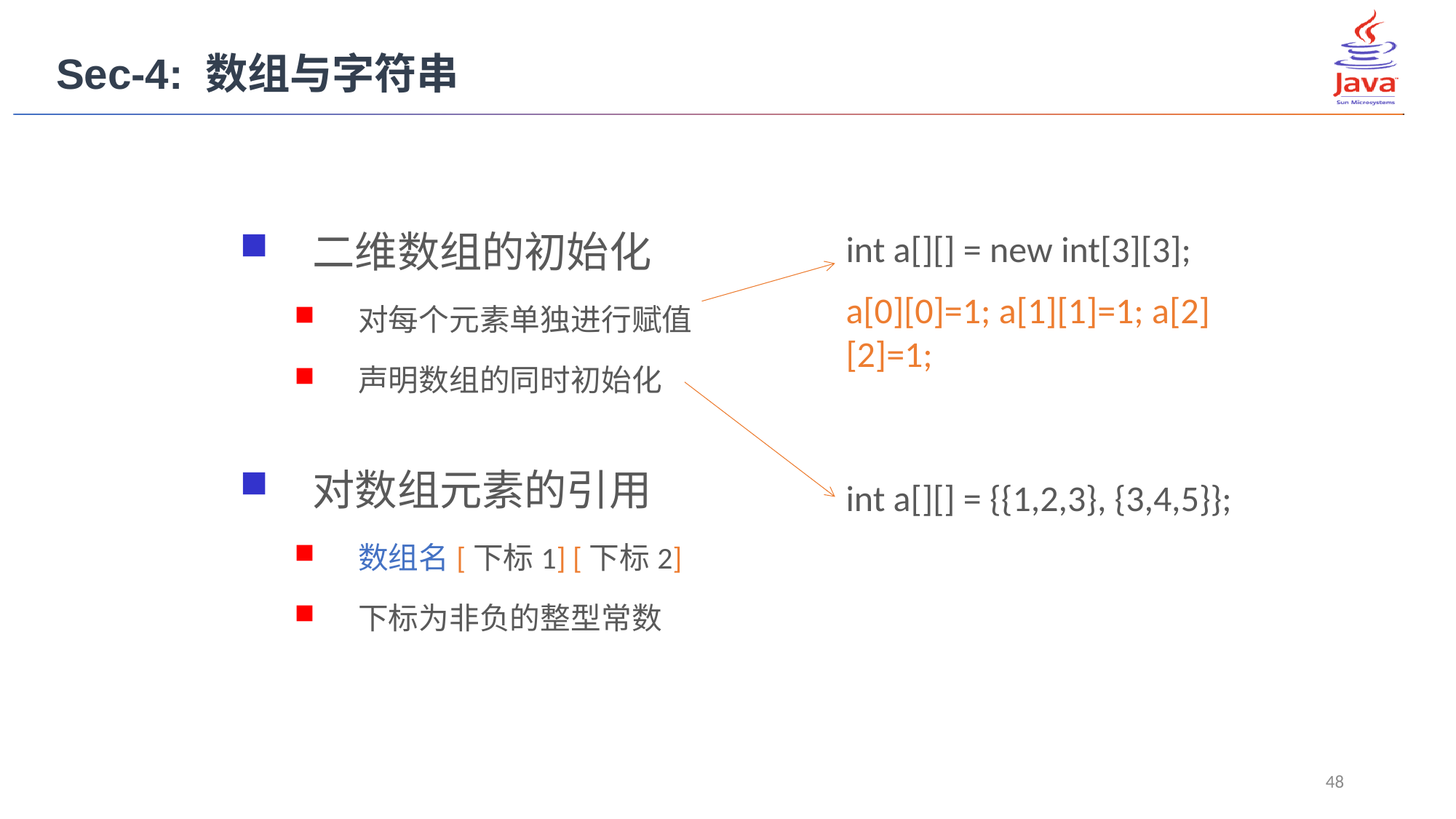

Sec-4: 数组与字符串
二维数组的初始化
对每个元素单独进行赋值
声明数组的同时初始化

对数组元素的引用
数组名[下标1] [下标2]
下标为非负的整型常数
int a[][] = new int[3][3];

a[0][0]=1; a[1][1]=1; a[2][2]=1;
int a[][] = {{1,2,3}, {3,4,5}};
48